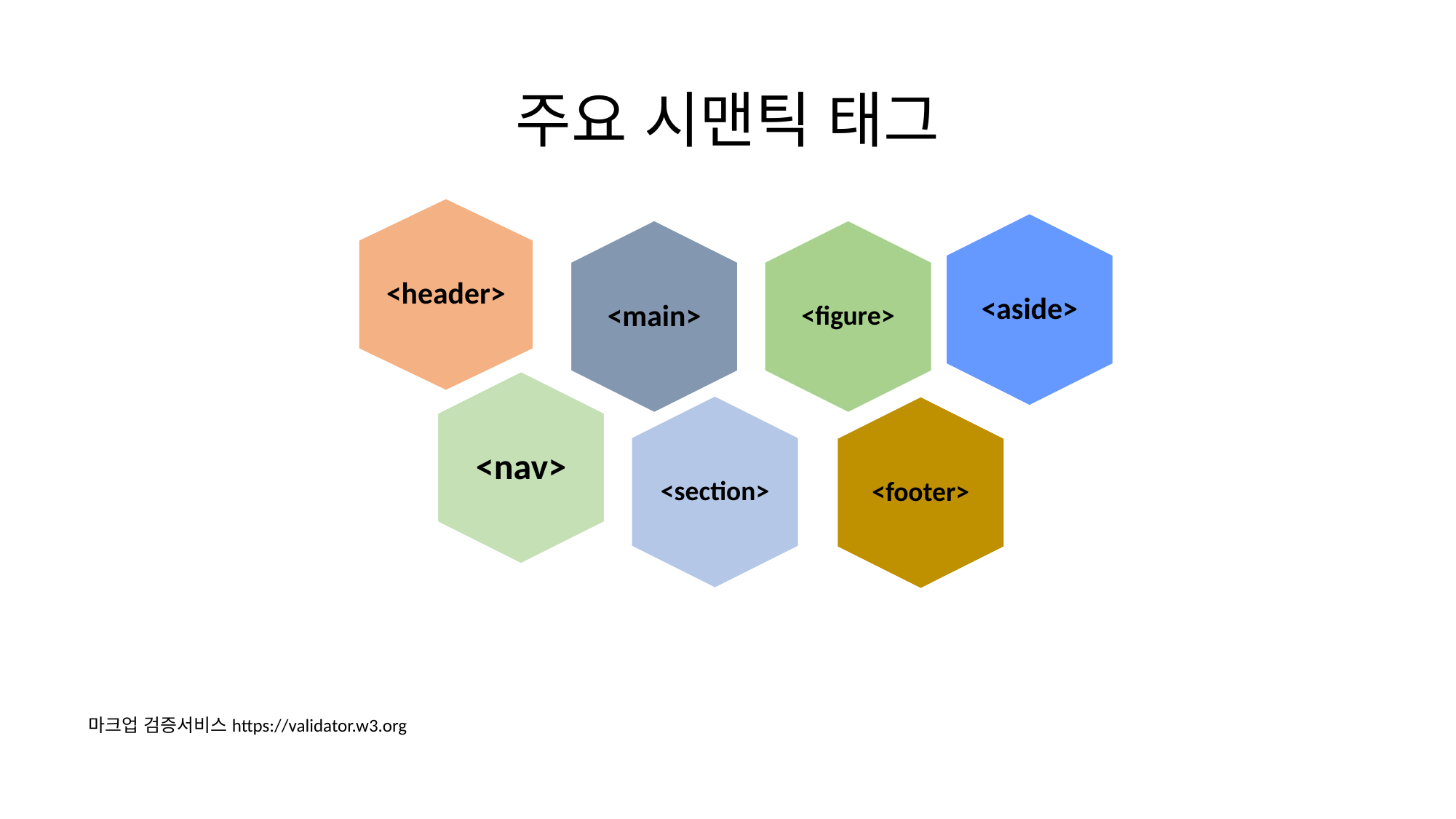

# 주요 시맨틱 태그
<header>
<aside>
<figure>
<main>

<nav>
<section>
<footer>
마크업 검증서비스https://validator.w3.org